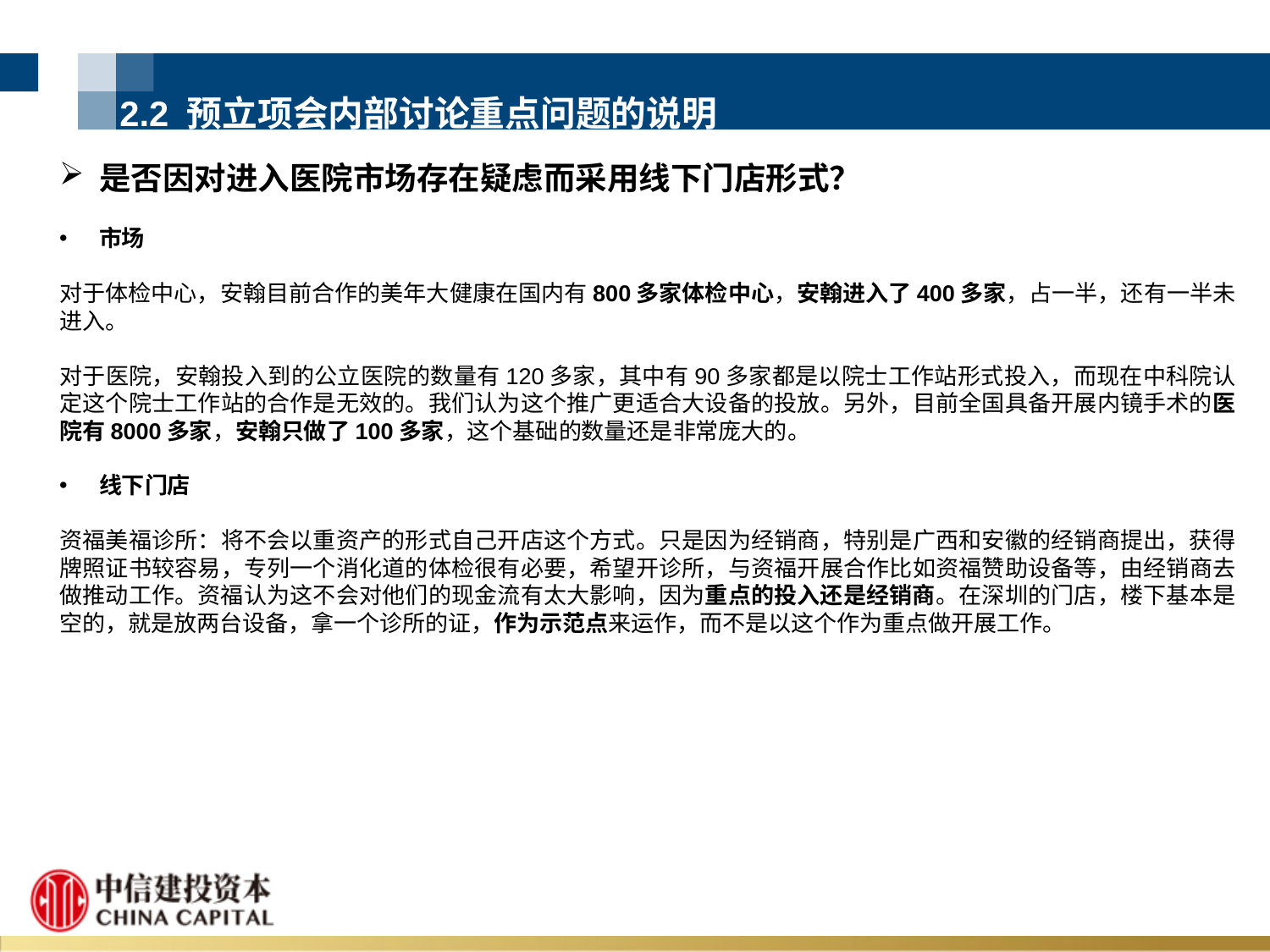

2.2 预立项会内部讨论重点问题的说明
是否因对进入医院市场存在疑虑而采用线下门店形式？

市场

对于体检中心，安翰目前合作的美年大健康在国内有800多家体检中心，安翰进入了400多家，占一半，还有一半未进入。

对于医院，安翰投入到的公立医院的数量有120多家，其中有90多家都是以院士工作站形式投入，而现在中科院认定这个院士工作站的合作是无效的。我们认为这个推广更适合大设备的投放。另外，目前全国具备开展内镜手术的医院有8000多家，安翰只做了100多家，这个基础的数量还是非常庞大的。

线下门店

资福美福诊所：将不会以重资产的形式自己开店这个方式。只是因为经销商，特别是广西和安徽的经销商提出，获得牌照证书较容易，专列一个消化道的体检很有必要，希望开诊所，与资福开展合作比如资福赞助设备等，由经销商去做推动工作。资福认为这不会对他们的现金流有太大影响，因为重点的投入还是经销商。在深圳的门店，楼下基本是空的，就是放两台设备，拿一个诊所的证，作为示范点来运作，而不是以这个作为重点做开展工作。